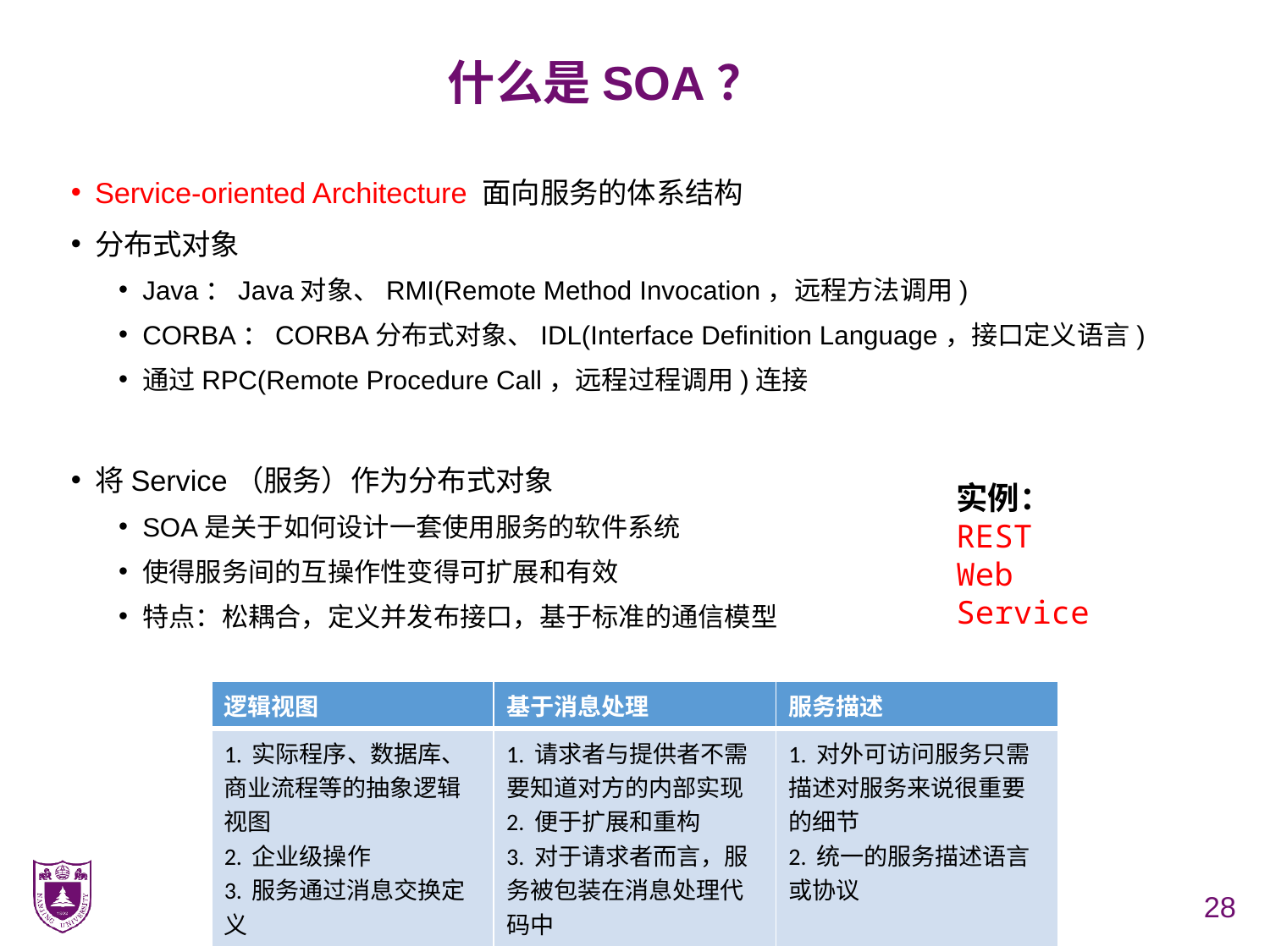

# 什么是SOA？
Service-oriented Architecture 面向服务的体系结构
分布式对象
Java：Java对象、RMI(Remote Method Invocation，远程方法调用)
CORBA：CORBA分布式对象、IDL(Interface Definition Language，接口定义语言)
通过RPC(Remote Procedure Call，远程过程调用)连接

将Service（服务）作为分布式对象
SOA是关于如何设计一套使用服务的软件系统
使得服务间的互操作性变得可扩展和有效
特点：松耦合，定义并发布接口，基于标准的通信模型

实例：
REST
Web Service
| 逻辑视图 | 基于消息处理 | 服务描述 |
| --- | --- | --- |
| 1. 实际程序、数据库、商业流程等的抽象逻辑视图 2. 企业级操作 3. 服务通过消息交换定义 | 1. 请求者与提供者不需要知道对方的内部实现 2. 便于扩展和重构 3. 对于请求者而言，服务被包装在消息处理代码中 | 1. 对外可访问服务只需描述对服务来说很重要的细节 2. 统一的服务描述语言或协议 |
28